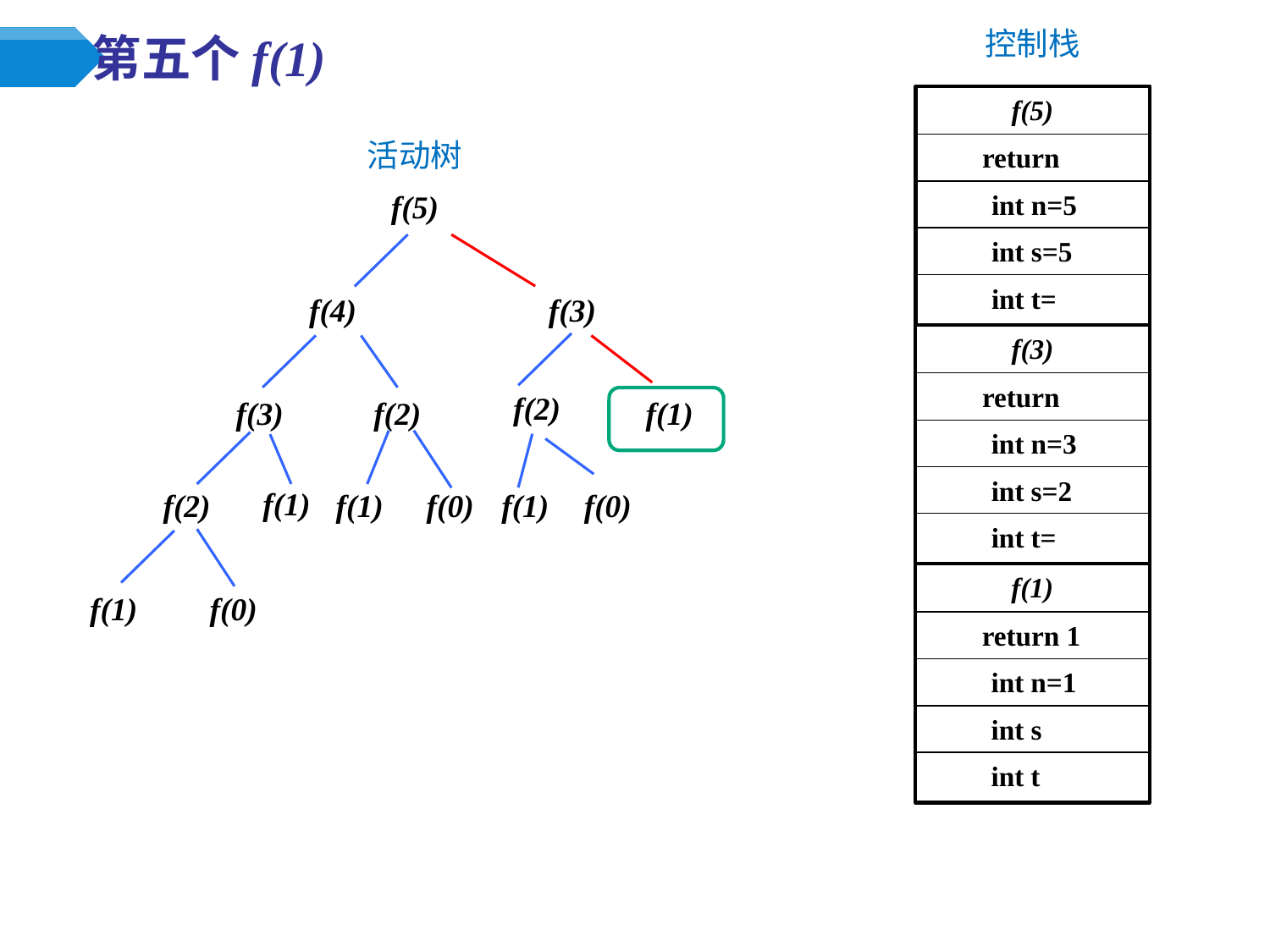

# 第五个f(1)
控制栈

f(5)
return
int n=5
int s=5

int t=

f(3)
return
int n=3
int s=2

int t=

f(1)
return 1
int n=1
int s

int t
活动树
f(5)
f(4)
f(3)
f(2)
f(1)
f(0)
f(3)
f(2)
f(1)
f(1)
f(0)
f(1)
f(2)
f(0)
f(1)